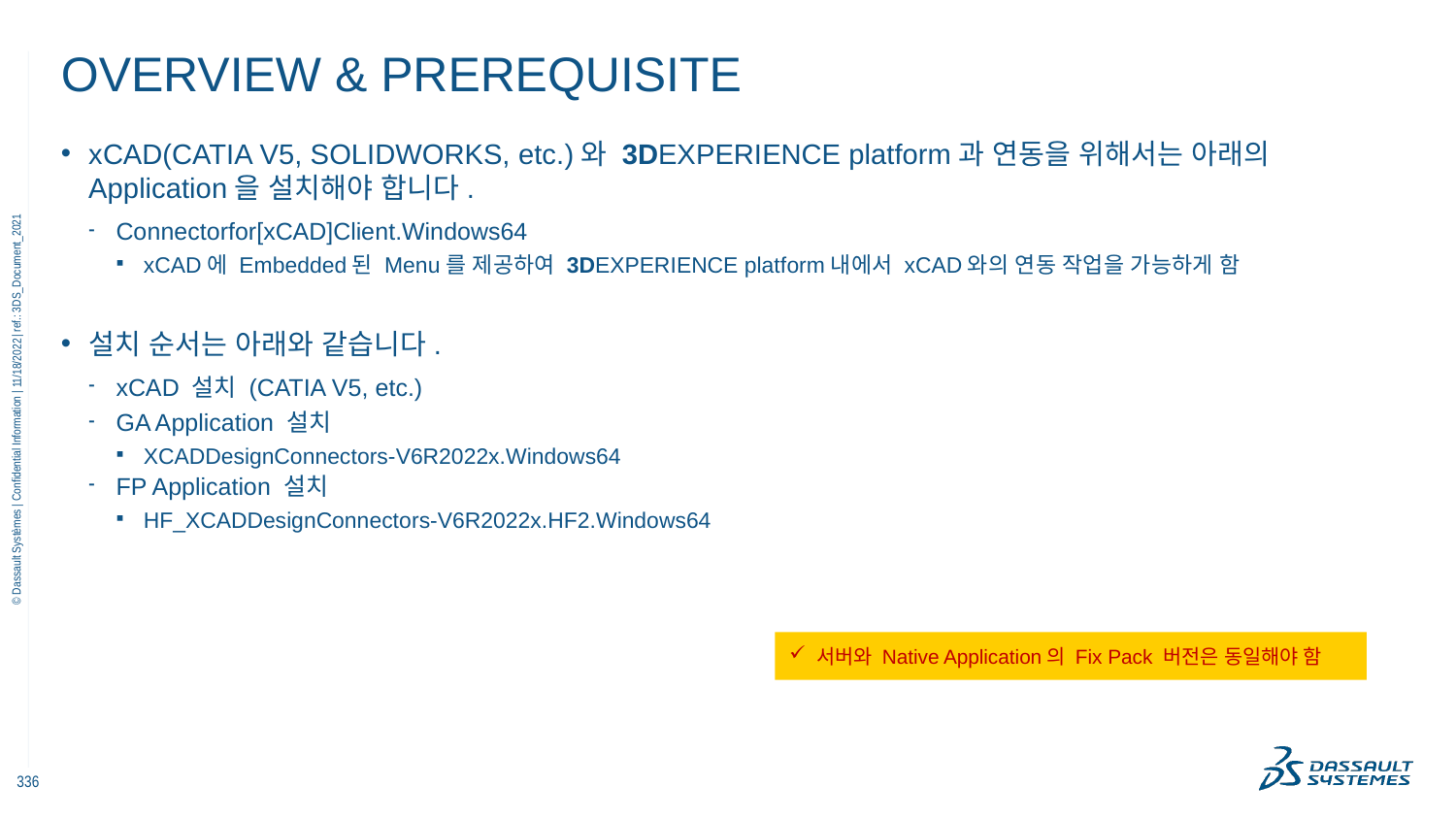

# Overview & Prerequisite
xCAD(CATIA V5, SOLIDWORKS, etc.)와 3DEXPERIENCE platform과 연동을 위해서는 아래의 Application을 설치해야 합니다.
Connectorfor[xCAD]Client.Windows64
xCAD에 Embedded된 Menu를 제공하여 3DEXPERIENCE platform내에서 xCAD와의 연동 작업을 가능하게 함

설치 순서는 아래와 같습니다.
xCAD 설치 (CATIA V5, etc.)
GA Application 설치
XCADDesignConnectors-V6R2022x.Windows64
FP Application 설치
HF_XCADDesignConnectors-V6R2022x.HF2.Windows64

11/18/2022
서버와 Native Application의 Fix Pack 버전은 동일해야 함